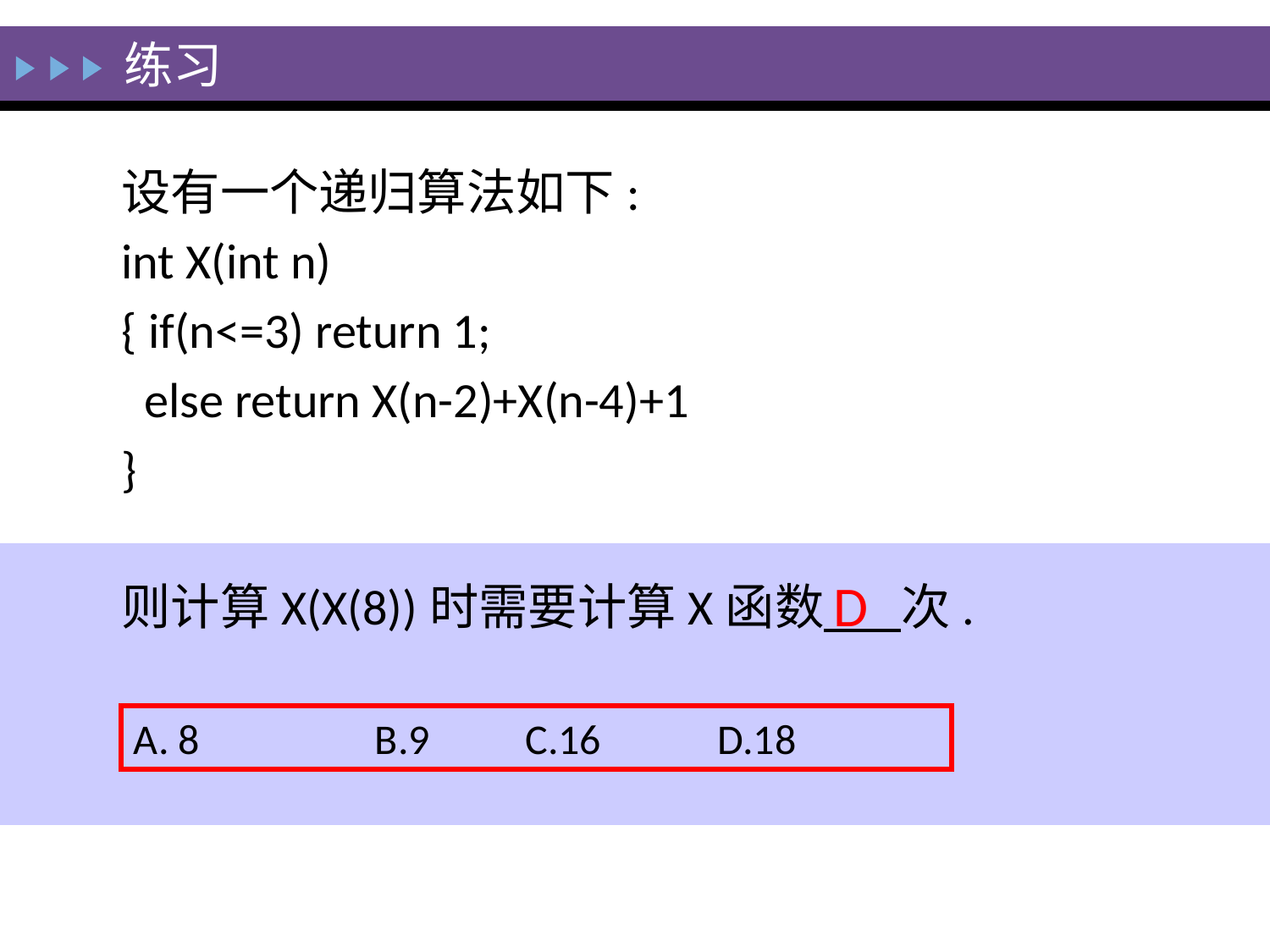

练习
设有一个递归算法如下:
int X(int n)
{ if(n<=3) return 1;
  else return X(n-2)+X(n-4)+1
}

则计算X(X(8))时需要计算X函数       次.

D
A. 8   	       B.9          C.16 	   D.18